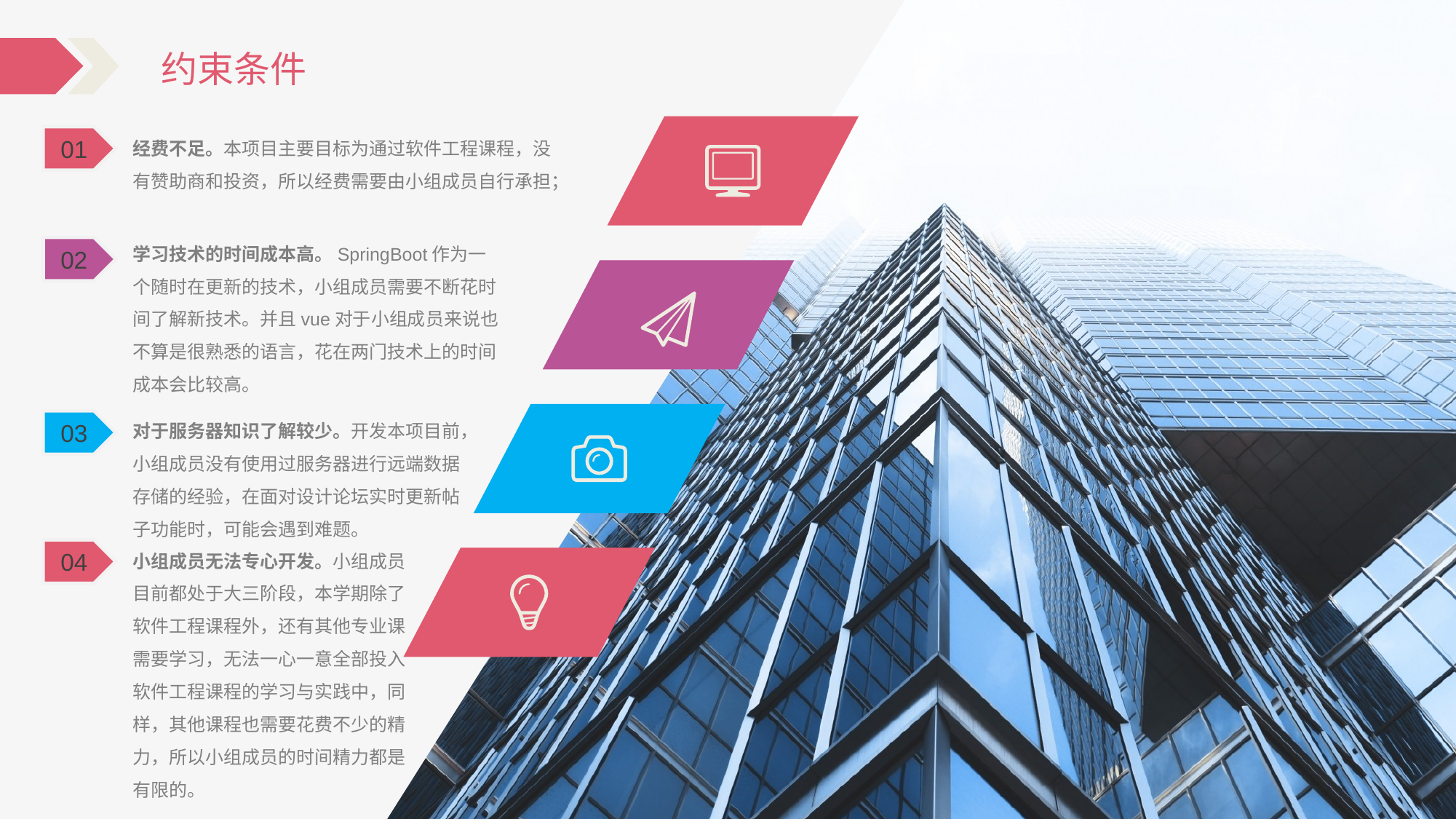

约束条件

经费不足。本项目主要目标为通过软件工程课程，没有赞助商和投资，所以经费需要由小组成员自行承担；
01
学习技术的时间成本高。SpringBoot作为一个随时在更新的技术，小组成员需要不断花时间了解新技术。并且vue对于小组成员来说也不算是很熟悉的语言，花在两门技术上的时间成本会比较高。
02

对于服务器知识了解较少。开发本项目前，小组成员没有使用过服务器进行远端数据存储的经验，在面对设计论坛实时更新帖子功能时，可能会遇到难题。

03
小组成员无法专心开发。小组成员目前都处于大三阶段，本学期除了软件工程课程外，还有其他专业课需要学习，无法一心一意全部投入软件工程课程的学习与实践中，同样，其他课程也需要花费不少的精力，所以小组成员的时间精力都是有限的。
04